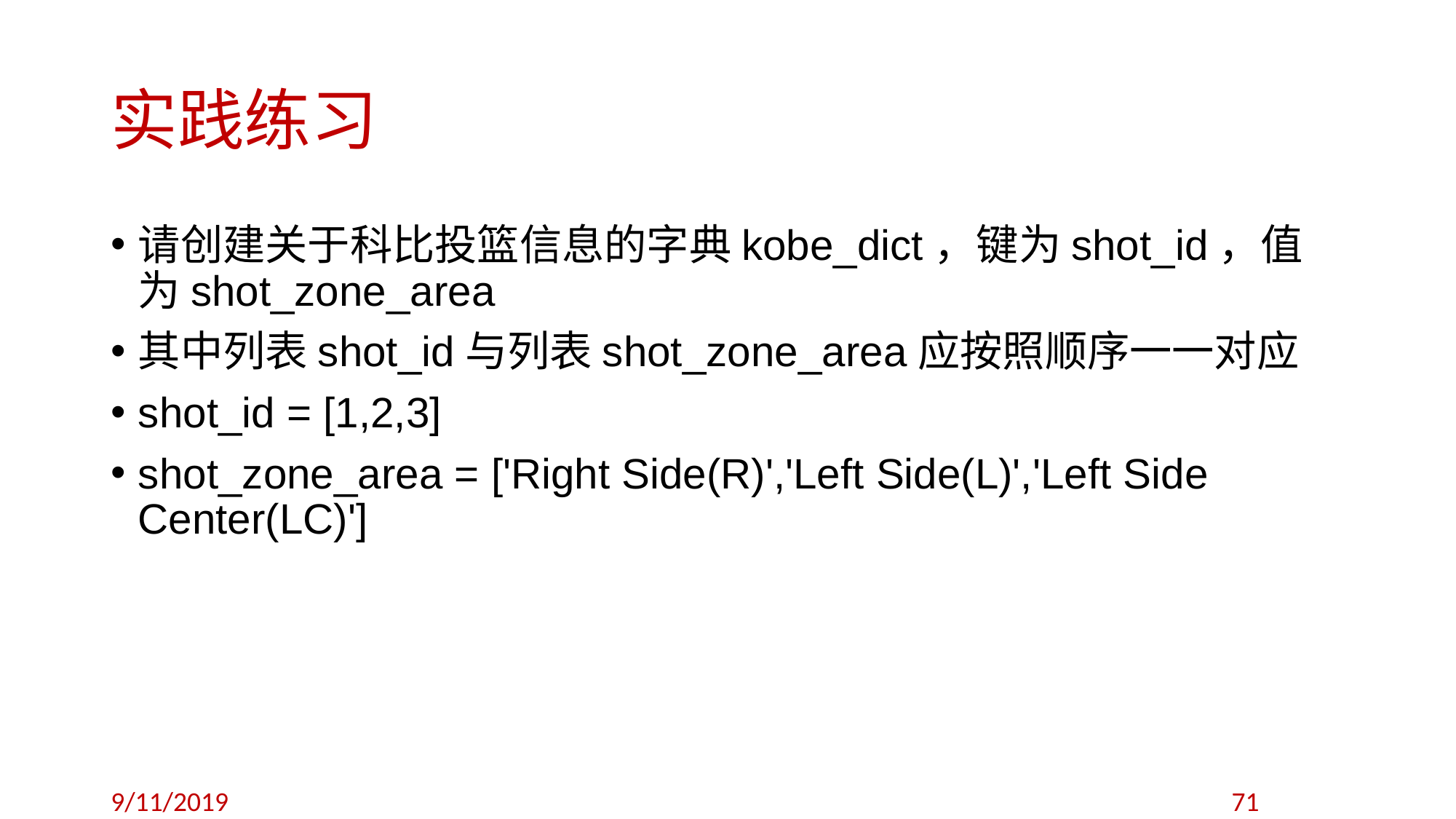

# 实践练习
请创建关于科比投篮信息的字典kobe_dict，键为shot_id，值为shot_zone_area
其中列表shot_id与列表shot_zone_area应按照顺序一一对应
shot_id = [1,2,3]
shot_zone_area = ['Right Side(R)','Left Side(L)','Left Side Center(LC)']
9/11/2019
71